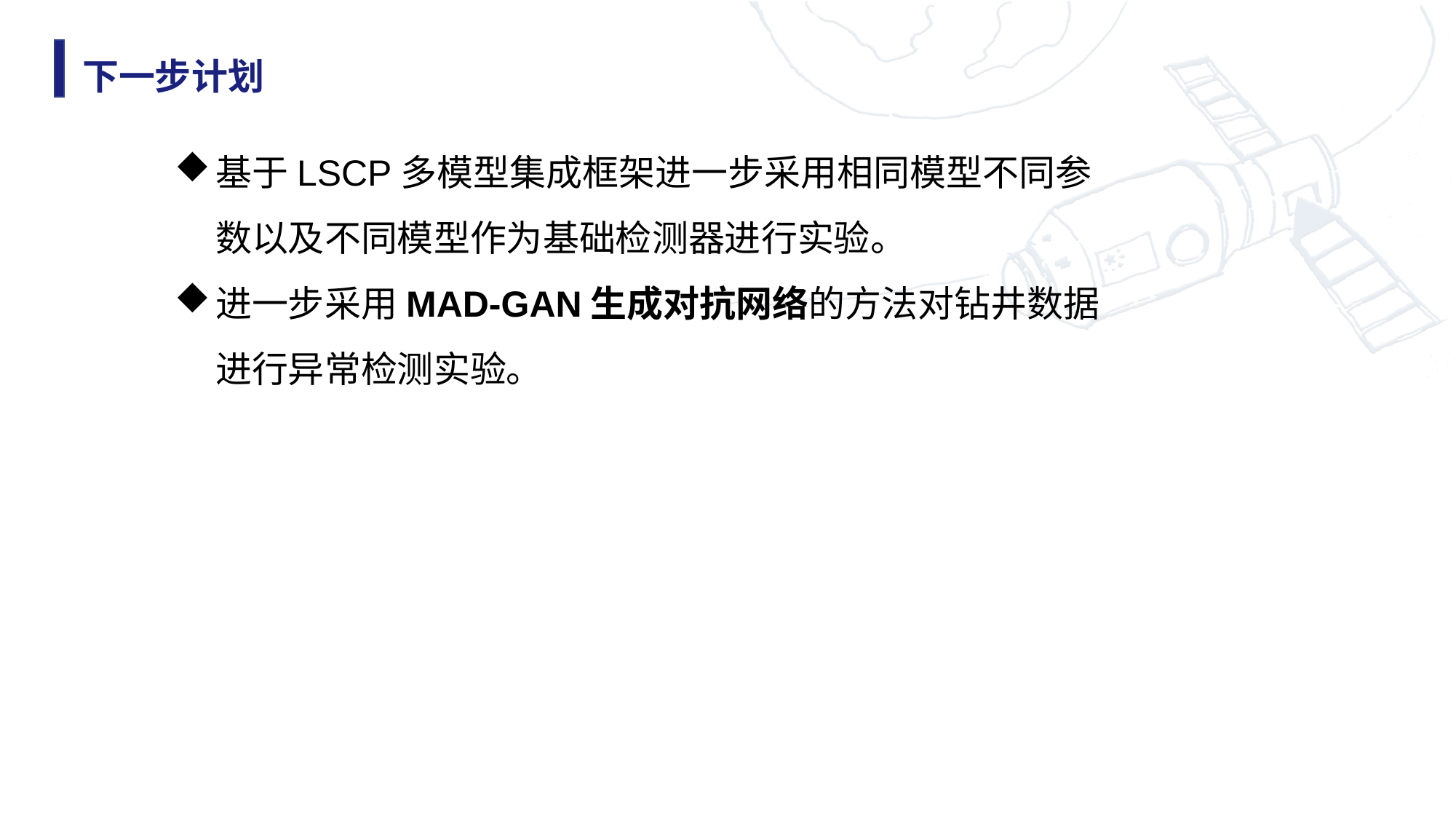

下一步计划

基于LSCP多模型集成框架进一步采用相同模型不同参数以及不同模型作为基础检测器进行实验。
进一步采用MAD-GAN生成对抗网络的方法对钻井数据进行异常检测实验。